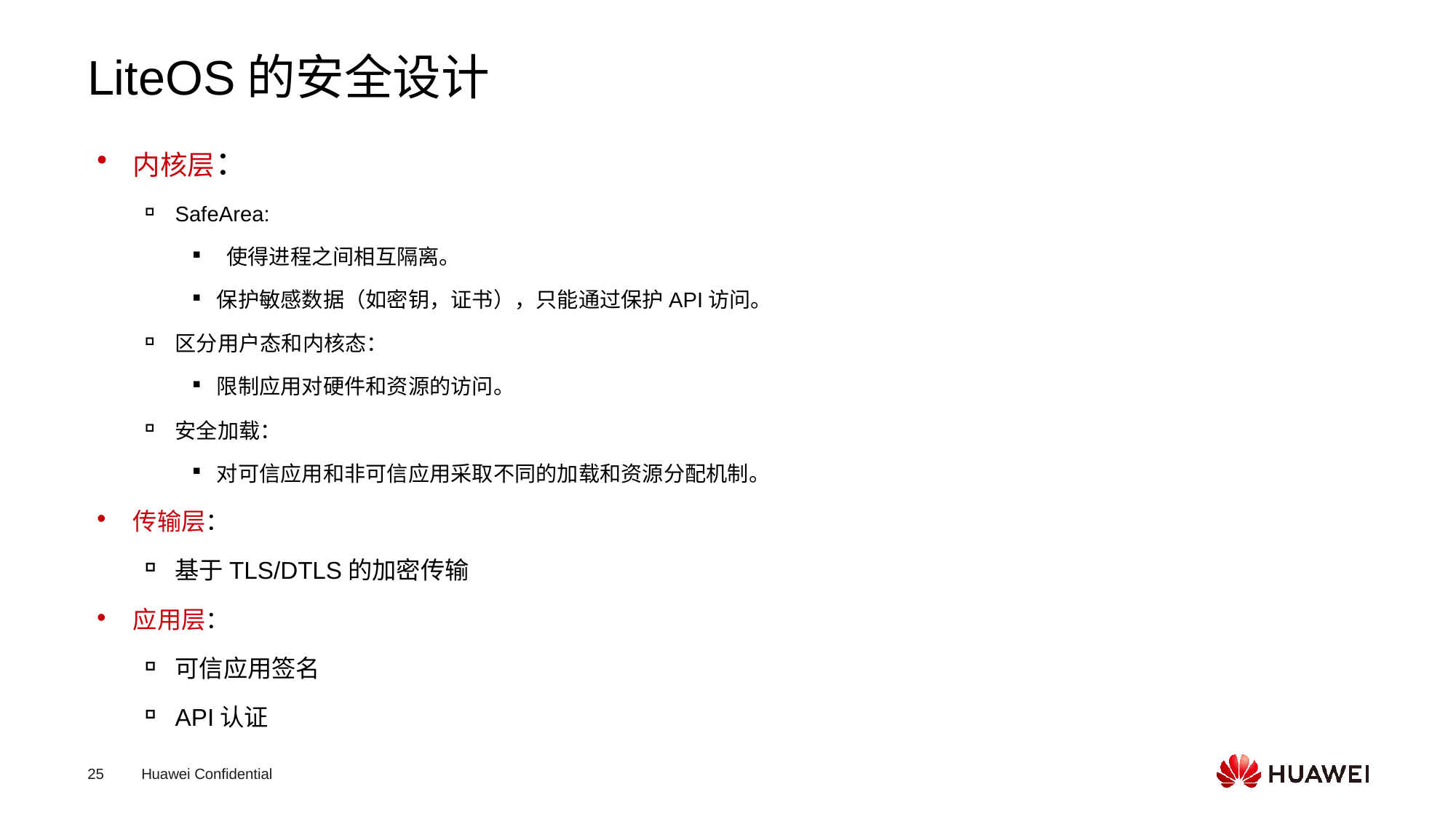

# LiteOS的安全设计
内核层：
SafeArea:
 使得进程之间相互隔离。
保护敏感数据（如密钥，证书），只能通过保护API访问。
区分用户态和内核态：
限制应用对硬件和资源的访问。
安全加载：
对可信应用和非可信应用采取不同的加载和资源分配机制。
传输层：
基于TLS/DTLS的加密传输
应用层：
可信应用签名
API认证